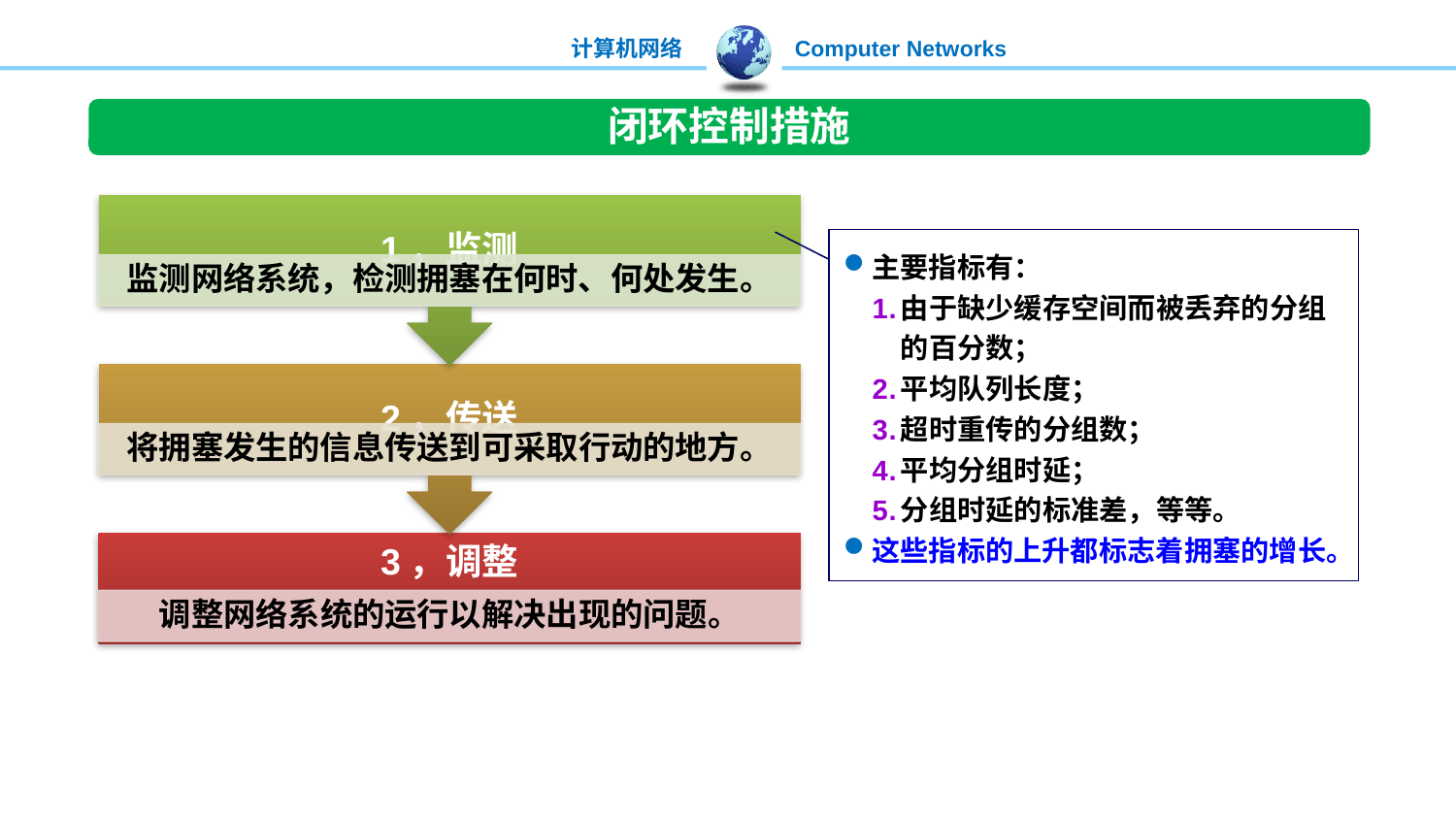

闭环控制措施

3，调整
调整网络系统的运行以解决出现的问题。
2，传送
将拥塞发生的信息传送到可采取行动的地方。
1，监测
监测网络系统，检测拥塞在何时、何处发生。
主要指标有：
由于缺少缓存空间而被丢弃的分组的百分数；
平均队列长度；
超时重传的分组数；
平均分组时延；
分组时延的标准差，等等。
这些指标的上升都标志着拥塞的增长。